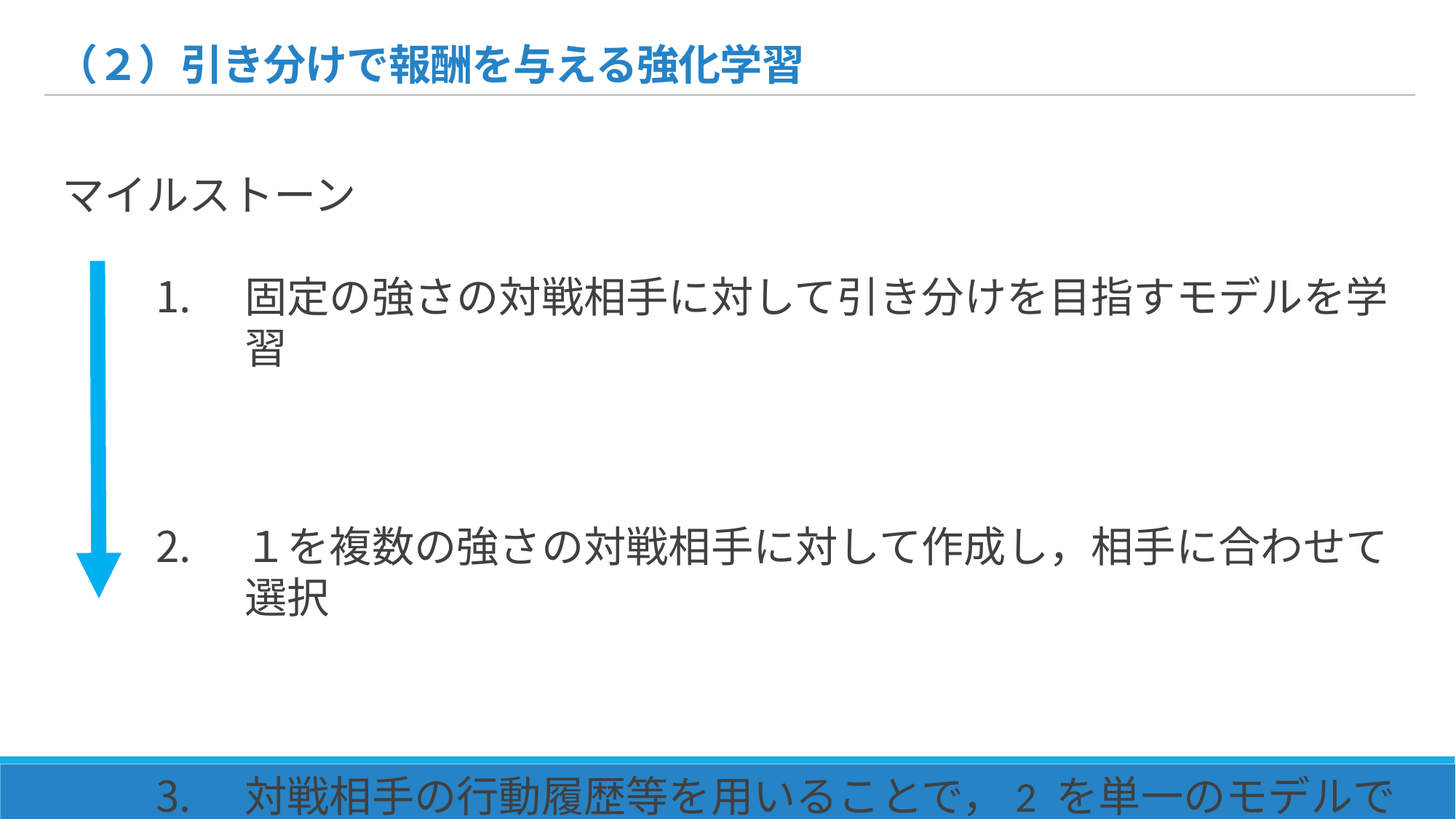

# （２）引き分けで報酬を与える強化学習
マイルストーン

固定の強さの対戦相手に対して引き分けを目指すモデルを学習

１を複数の強さの対戦相手に対して作成し，相手に合わせて選択

対戦相手の行動履歴等を用いることで，2 を単一のモデルで実現